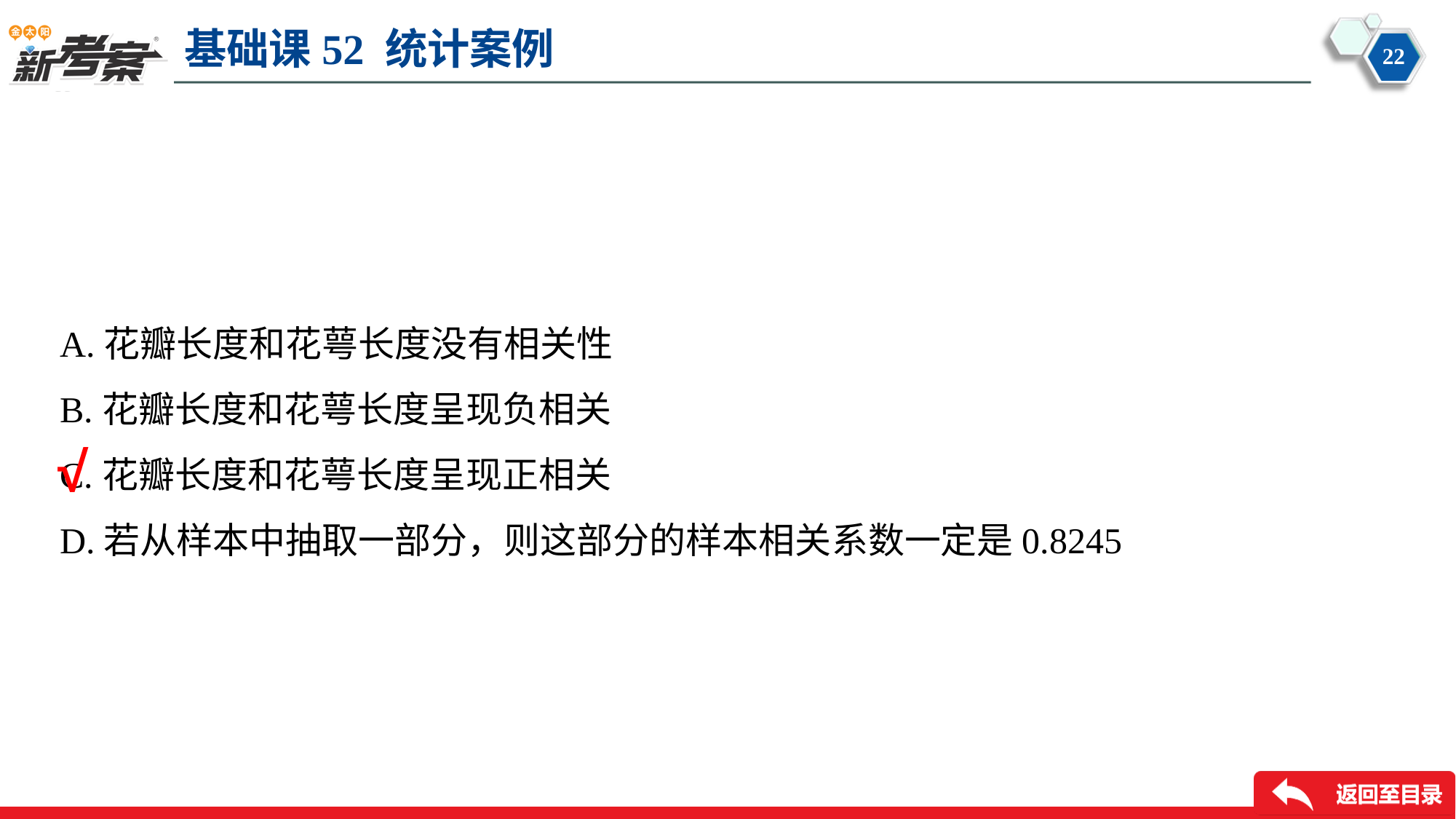

A.花瓣长度和花萼长度没有相关性
B.花瓣长度和花萼长度呈现负相关
C.花瓣长度和花萼长度呈现正相关
D.若从样本中抽取一部分，则这部分的样本相关系数一定是0.8245
√